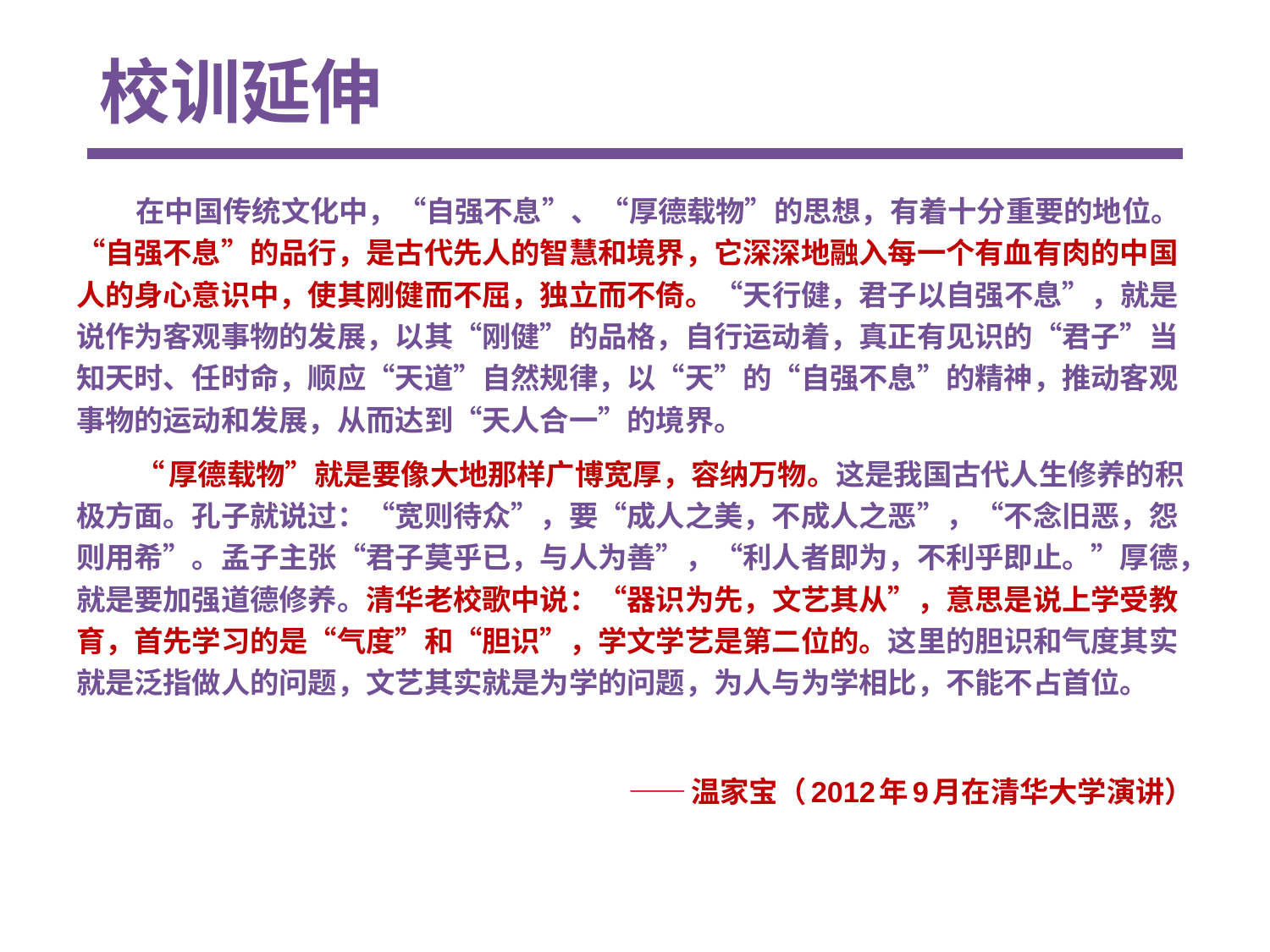

校训延伸
在中国传统文化中，“自强不息”、“厚德载物”的思想，有着十分重要的地位。“自强不息”的品行，是古代先人的智慧和境界，它深深地融入每一个有血有肉的中国人的身心意识中，使其刚健而不屈，独立而不倚。“天行健，君子以自强不息”，就是说作为客观事物的发展，以其“刚健”的品格，自行运动着，真正有见识的“君子”当知天时、任时命，顺应“天道”自然规律，以“天”的“自强不息”的精神，推动客观事物的运动和发展，从而达到“天人合一”的境界。
“厚德载物”就是要像大地那样广博宽厚，容纳万物。这是我国古代人生修养的积极方面。孔子就说过：“宽则待众”，要“成人之美，不成人之恶”，“不念旧恶，怨则用希”。孟子主张“君子莫乎已，与人为善”，“利人者即为，不利乎即止。”厚德，就是要加强道德修养。清华老校歌中说：“器识为先，文艺其从”，意思是说上学受教育，首先学习的是“气度”和“胆识”，学文学艺是第二位的。这里的胆识和气度其实就是泛指做人的问题，文艺其实就是为学的问题，为人与为学相比，不能不占首位。

——温家宝（2012年9月在清华大学演讲）